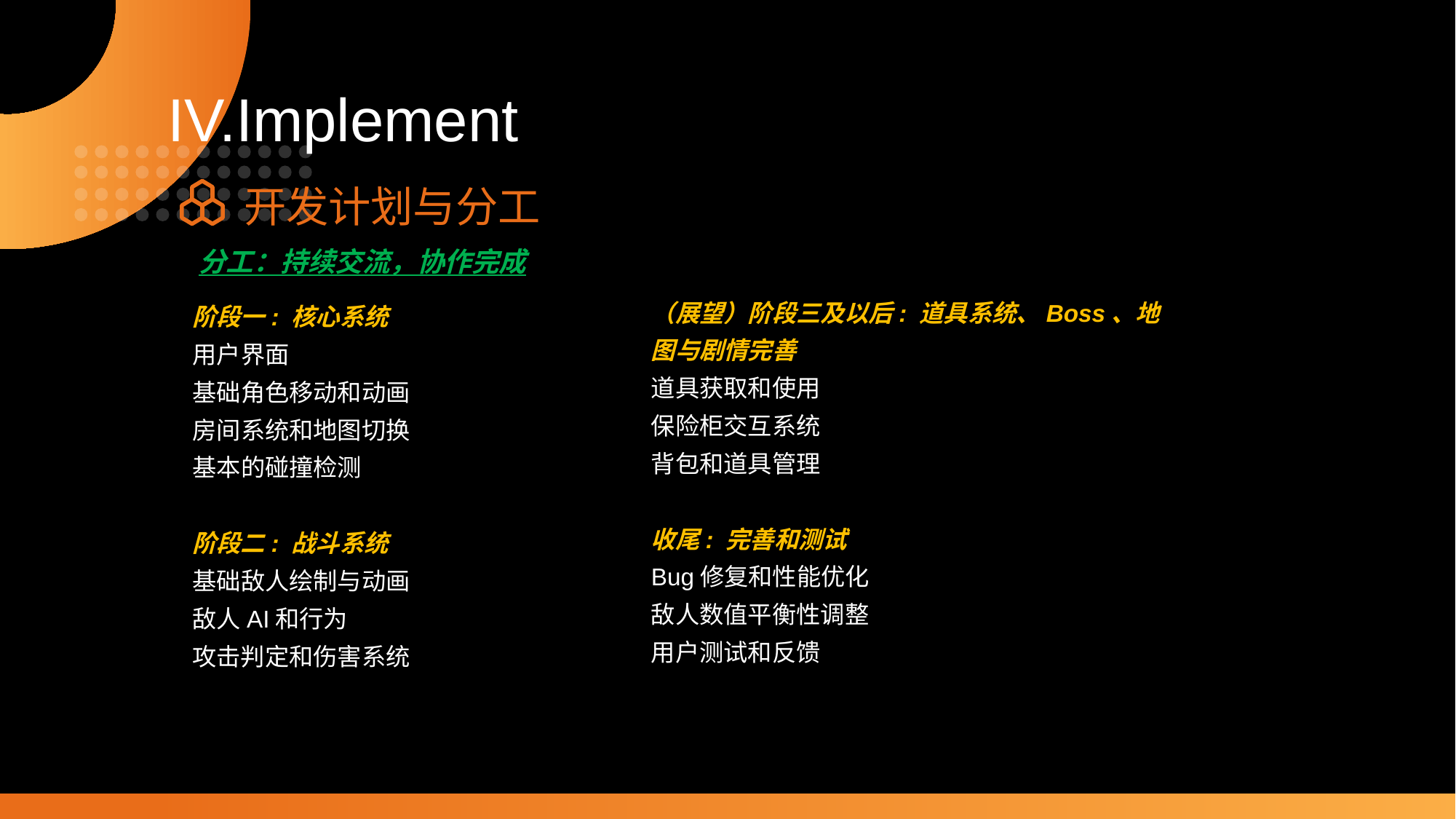

IV.Implement
开发计划与分工

分工：持续交流，协作完成
（展望）阶段三及以后: 道具系统、Boss、地图与剧情完善
道具获取和使用
保险柜交互系统
背包和道具管理

收尾: 完善和测试
Bug修复和性能优化
敌人数值平衡性调整
用户测试和反馈
阶段一: 核心系统
用户界面
基础角色移动和动画
房间系统和地图切换
基本的碰撞检测

阶段二: 战斗系统
基础敌人绘制与动画
敌人AI和行为
攻击判定和伤害系统